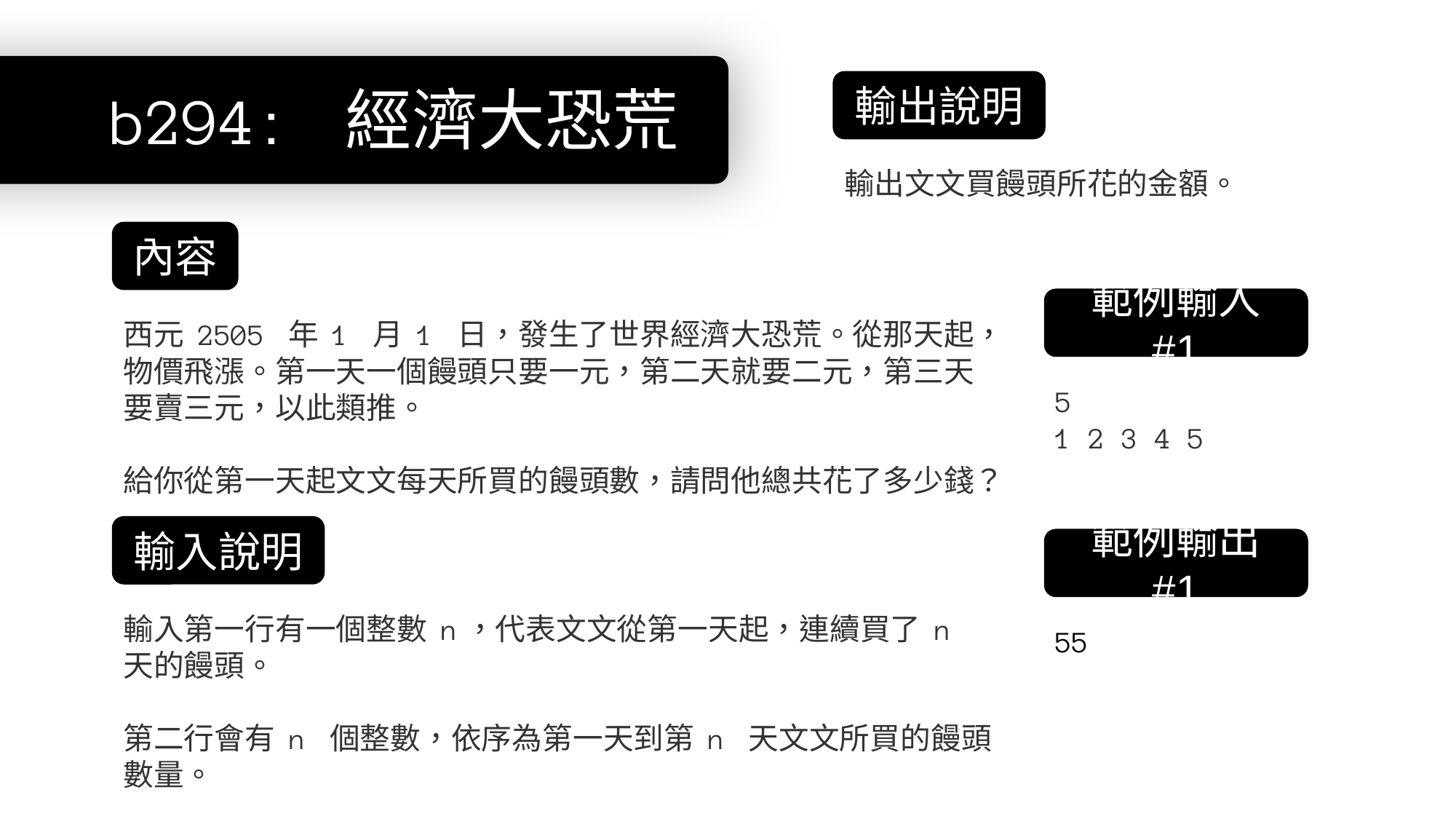

# b294: 經濟大恐荒

輸出說明
輸出文文買饅頭所花的金額。
內容
範例輸入 #1
西元 2505 年 1 月 1 日，發生了世界經濟大恐荒。從那天起，物價飛漲。第一天一個饅頭只要一元，第二天就要二元，第三天要賣三元，以此類推。

給你從第一天起文文每天所買的饅頭數，請問他總共花了多少錢？
5
1 2 3 4 5
輸入說明
範例輸出 #1
輸入第一行有一個整數 n，代表文文從第一天起，連續買了 n 天的饅頭。

第二行會有 n 個整數，依序為第一天到第 n 天文文所買的饅頭數量。
55